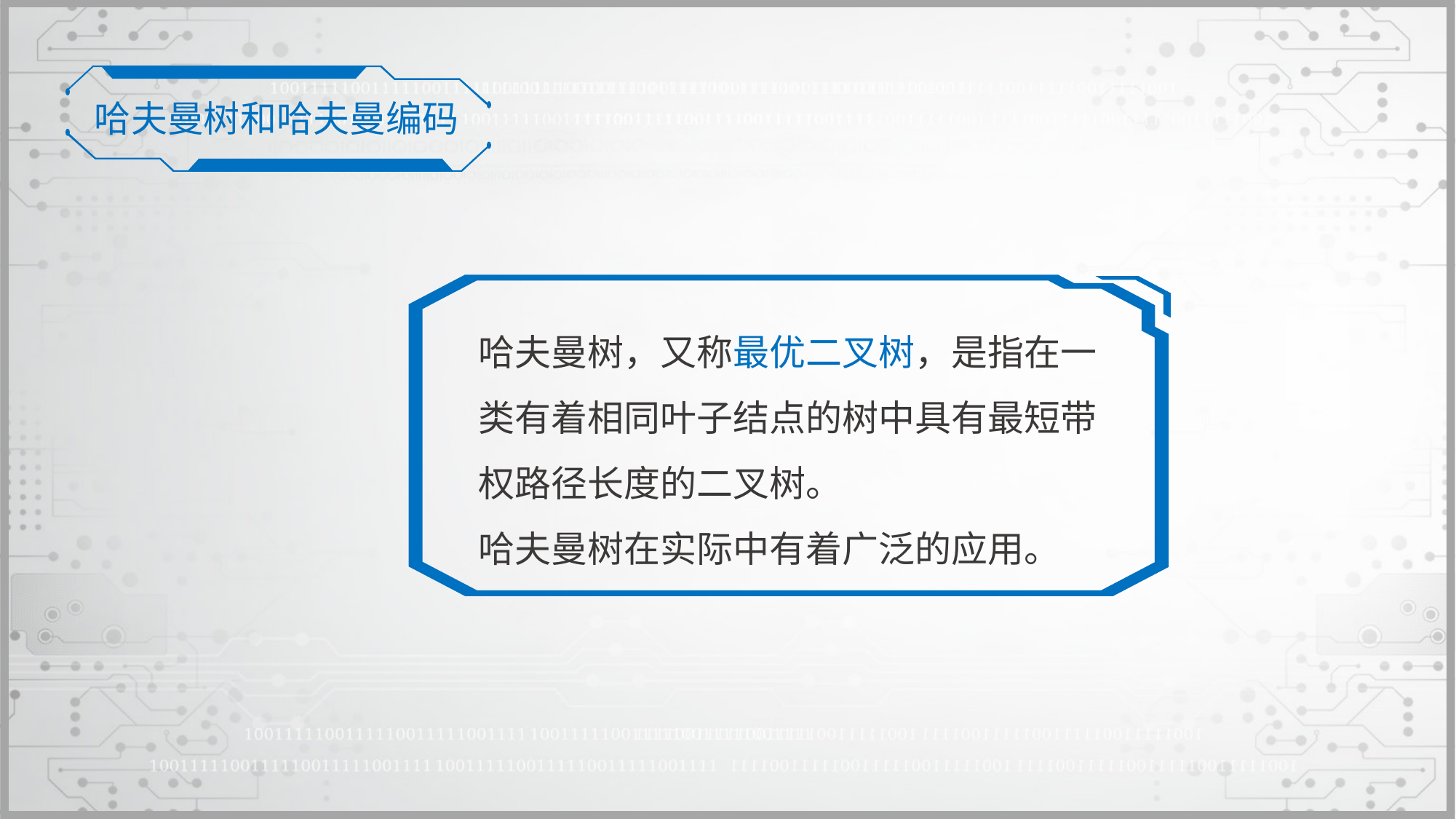

哈夫曼树和哈夫曼编码

哈夫曼树，又称最优二叉树，是指在一类有着相同叶子结点的树中具有最短带权路径长度的二叉树。
哈夫曼树在实际中有着广泛的应用。